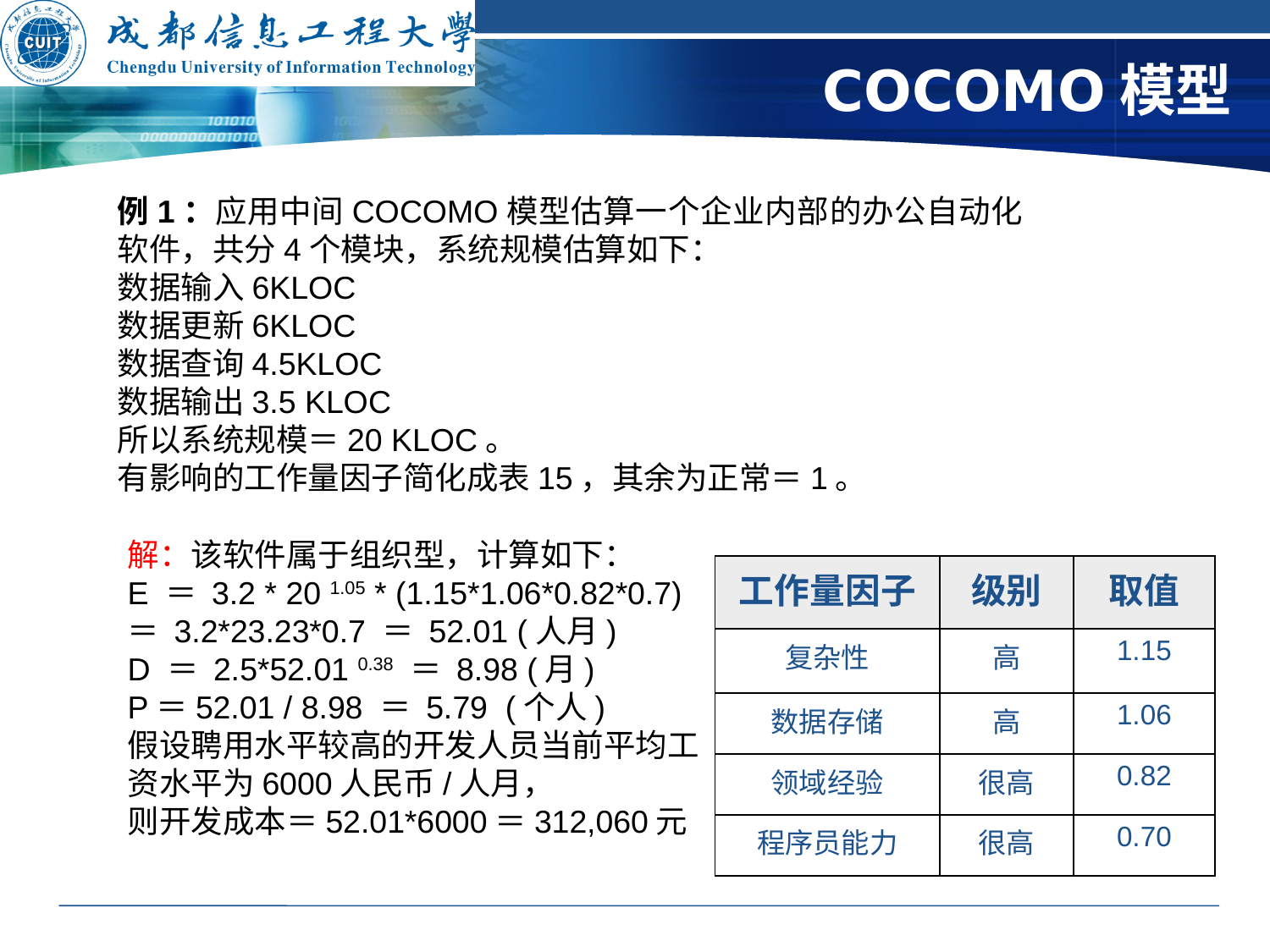

# COCOMO模型
例1：应用中间COCOMO模型估算一个企业内部的办公自动化软件，共分4个模块，系统规模估算如下：
数据输入6KLOC
数据更新6KLOC
数据查询4.5KLOC
数据输出3.5 KLOC
所以系统规模＝20 KLOC。
有影响的工作量因子简化成表15，其余为正常＝1。
解：该软件属于组织型，计算如下：
E ＝ 3.2 * 20 1.05 * (1.15*1.06*0.82*0.7) ＝ 3.2*23.23*0.7 ＝ 52.01 (人月)
D ＝ 2.5*52.01 0.38 ＝ 8.98 (月)
P＝52.01 / 8.98 ＝ 5.79  (个人)
假设聘用水平较高的开发人员当前平均工资水平为6000人民币/人月，
则开发成本＝52.01*6000＝312,060元
| 工作量因子 | 级别 | 取值 |
| --- | --- | --- |
| 复杂性 | 高 | 1.15 |
| 数据存储 | 高 | 1.06 |
| 领域经验 | 很高 | 0.82 |
| 程序员能力 | 很高 | 0.70 |